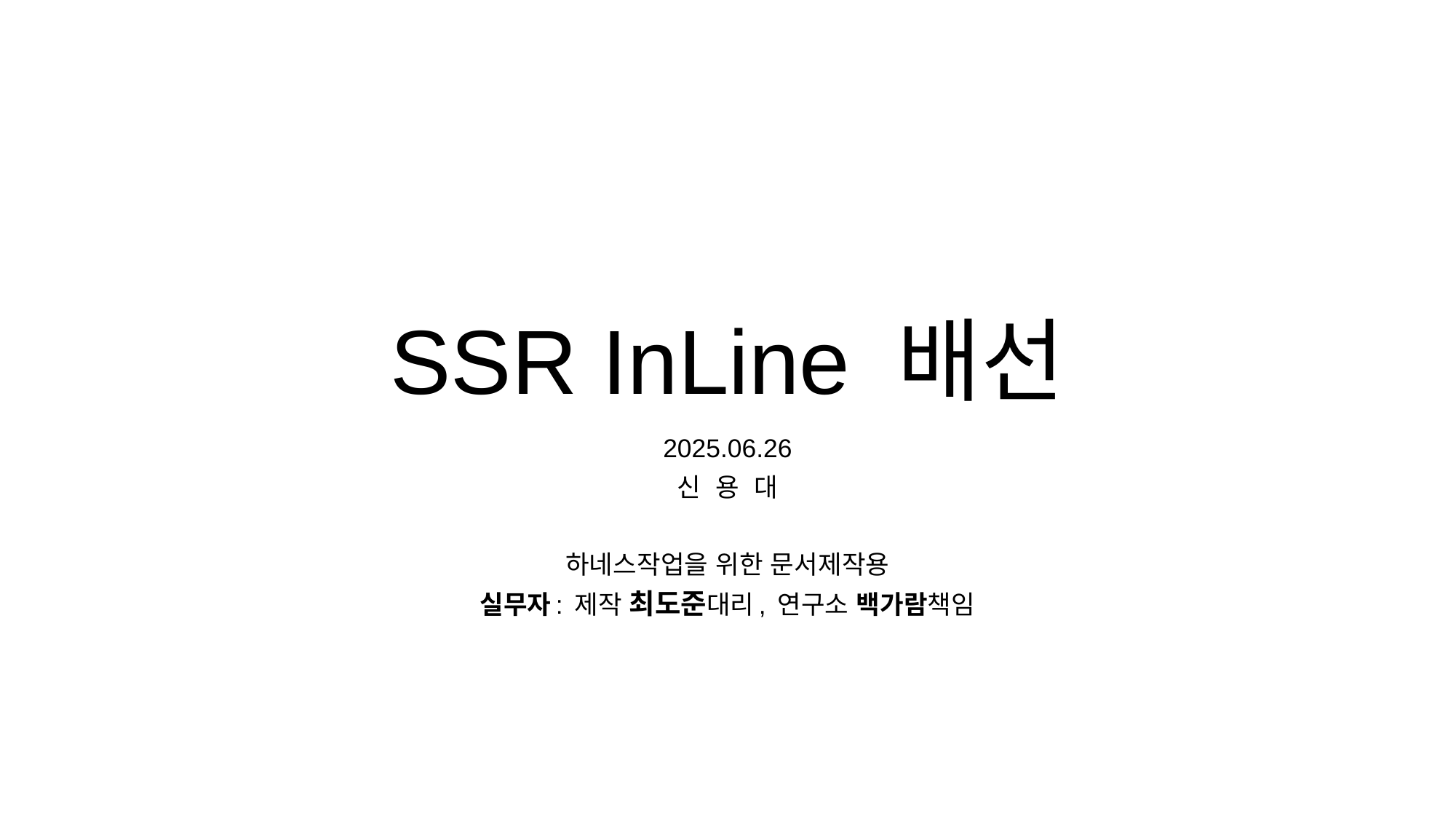

# SSR InLine 배선
2025.06.26
신  용  대

하네스작업을 위한 문서제작용
실무자: 제작 최도준대리, 연구소 백가람책임